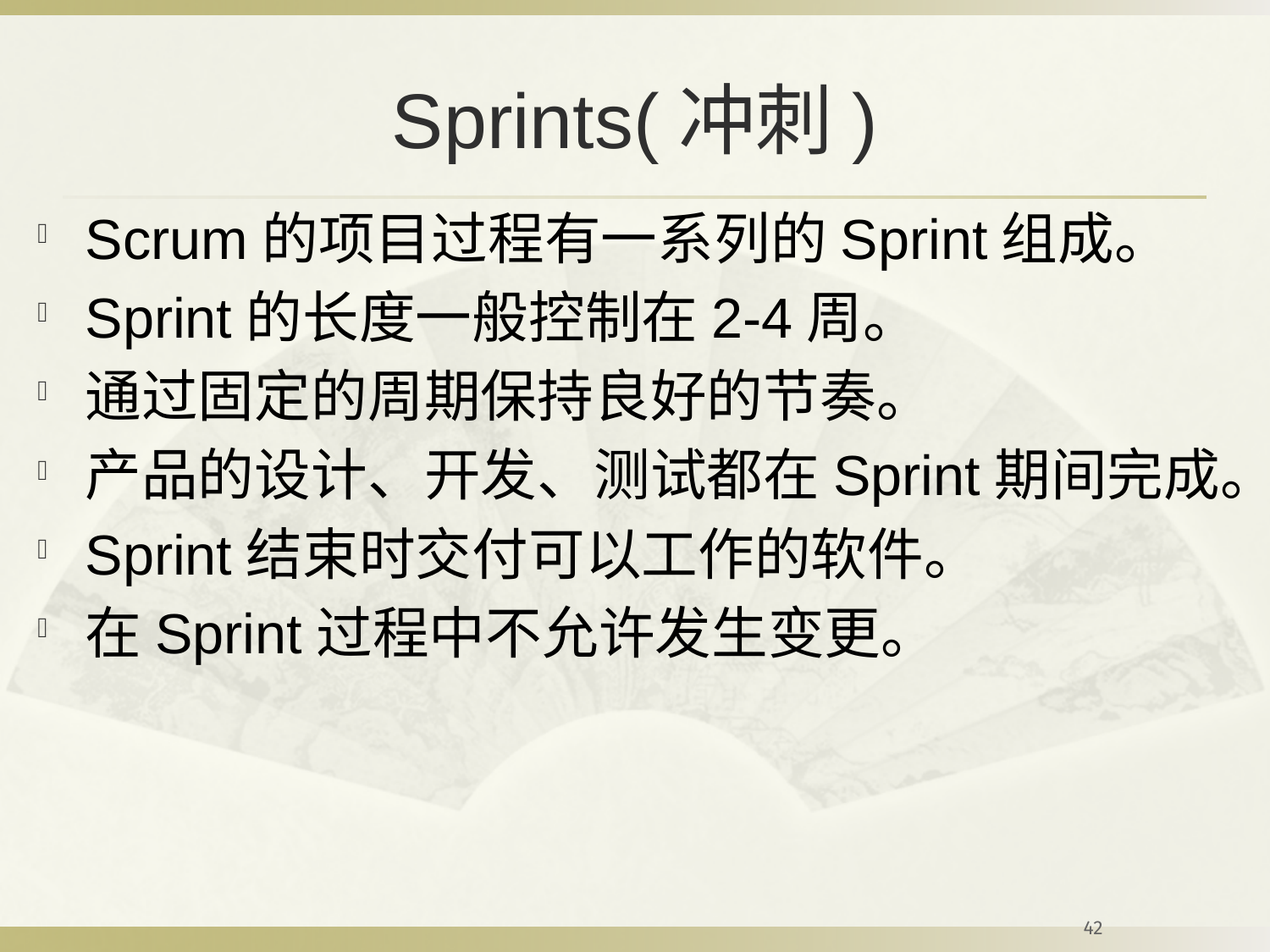

# Sprints(冲刺)
Scrum的项目过程有一系列的Sprint组成。
Sprint的长度一般控制在2-4周。
通过固定的周期保持良好的节奏。
产品的设计、开发、测试都在Sprint期间完成。
Sprint结束时交付可以工作的软件。
在Sprint过程中不允许发生变更。
42